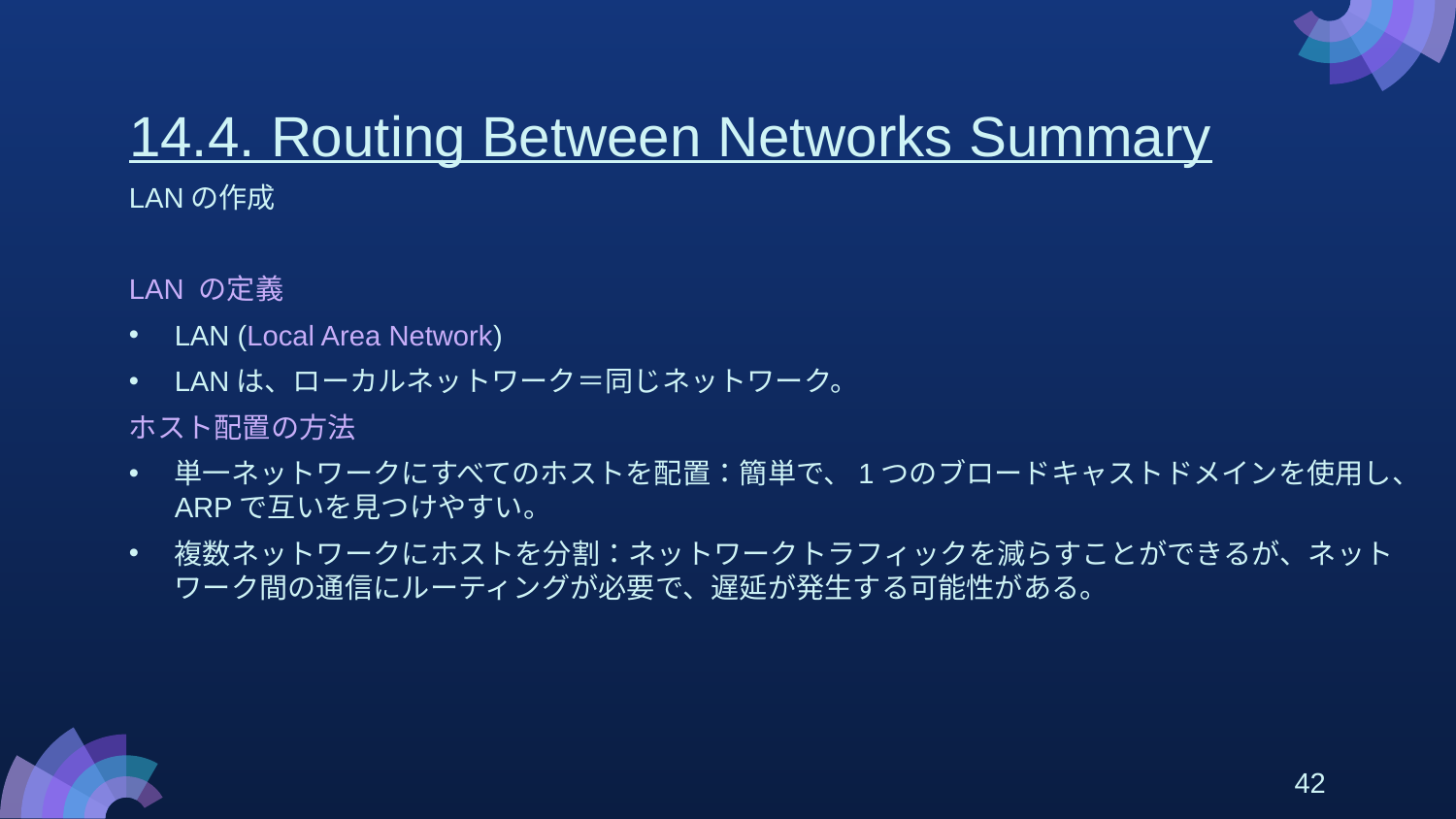

# 14.4. Routing Between Networks Summary
LANの作成

LAN の定義
LAN (Local Area Network)
LANは、ローカルネットワーク＝同じネットワーク。
ホスト配置の方法
単一ネットワークにすべてのホストを配置：簡単で、1つのブロードキャストドメインを使用し、ARPで互いを見つけやすい。
複数ネットワークにホストを分割：ネットワークトラフィックを減らすことができるが、ネットワーク間の通信にルーティングが必要で、遅延が発生する可能性がある。